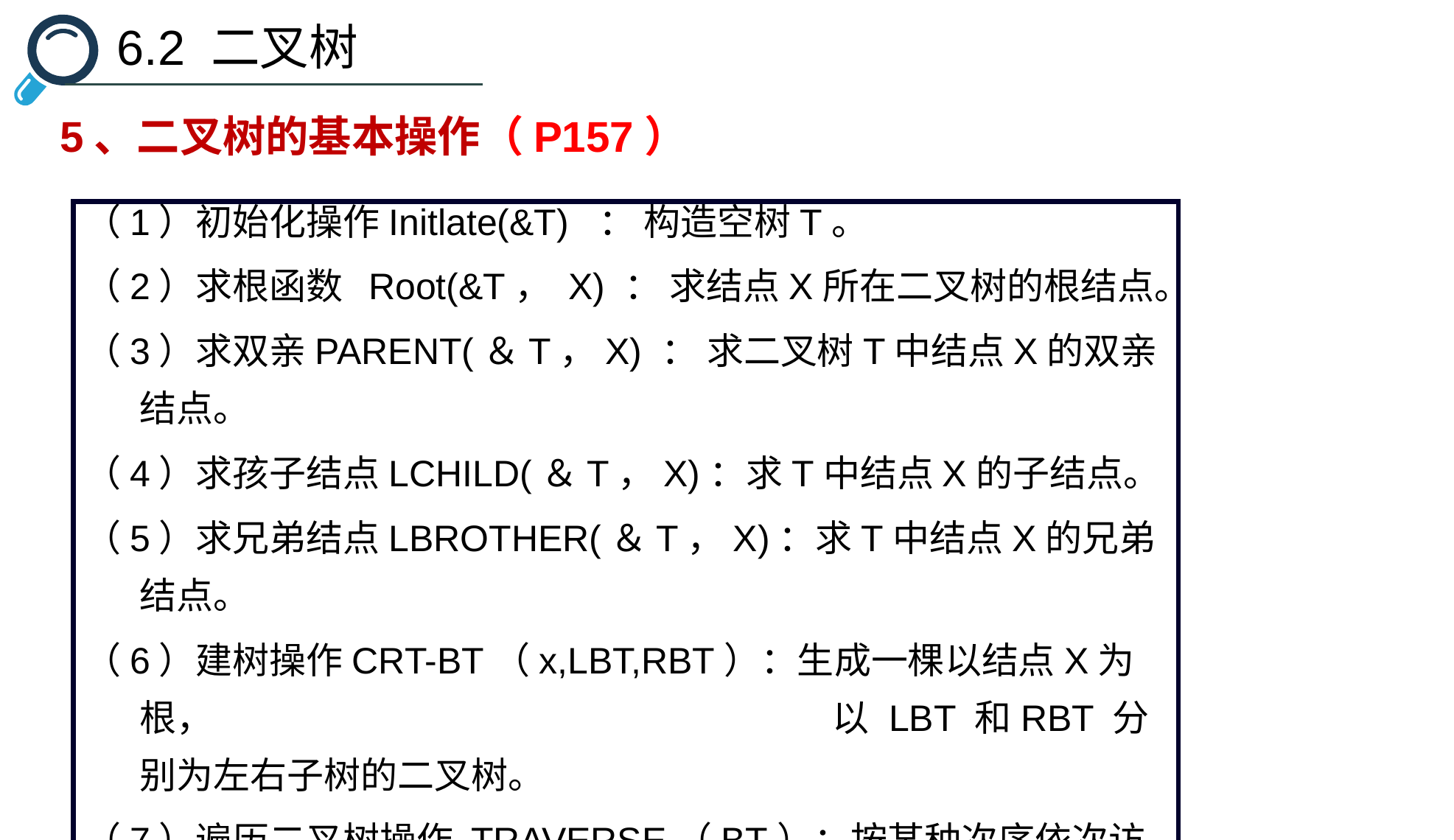

6.2 二叉树
5、二叉树的基本操作（P157）
（1）初始化操作Initlate(&T)  ： 构造空树T。
（2）求根函数  Root(&T， X) ： 求结点X所在二叉树的根结点。
（3）求双亲PARENT(＆T，X) ： 求二叉树T中结点X的双亲结点。
（4）求孩子结点LCHILD(＆T，X)：求T中结点X的子结点。
（5）求兄弟结点LBROTHER(＆T，X)：求T中结点X的兄弟结点。
（6）建树操作CRT-BT（x,LBT,RBT）：生成一棵以结点X为根，                                                                           以 LBT 和RBT 分别为左右子树的二叉树。
（7）遍历二叉树操作 TRAVERSE（BT）：按某种次序依次访问二叉树中每个结点，且只被访问一次.